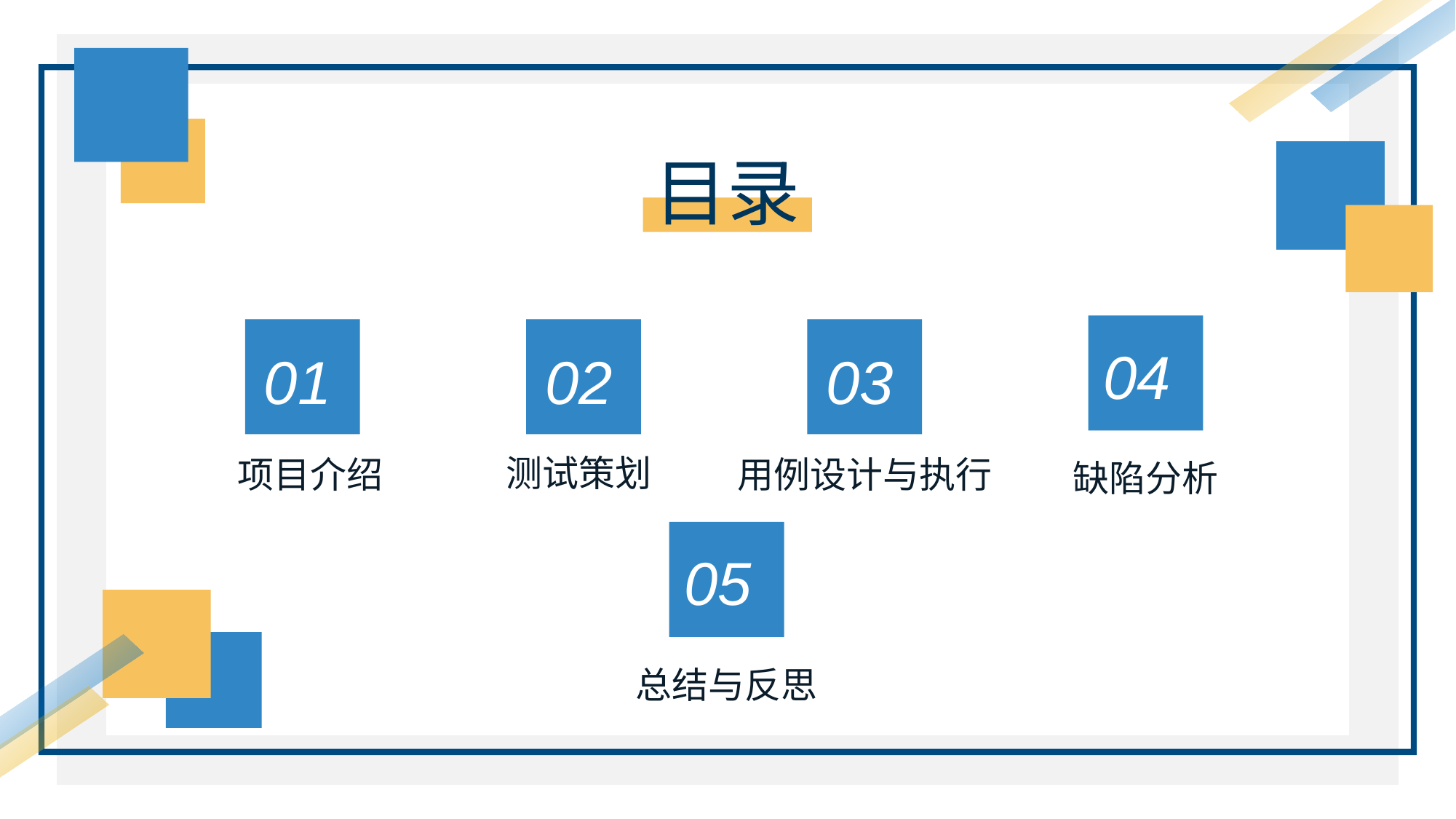

目录

04
缺陷分析

01
项目介绍

02
测试策划

03
用例设计与执行

05

总结与反思